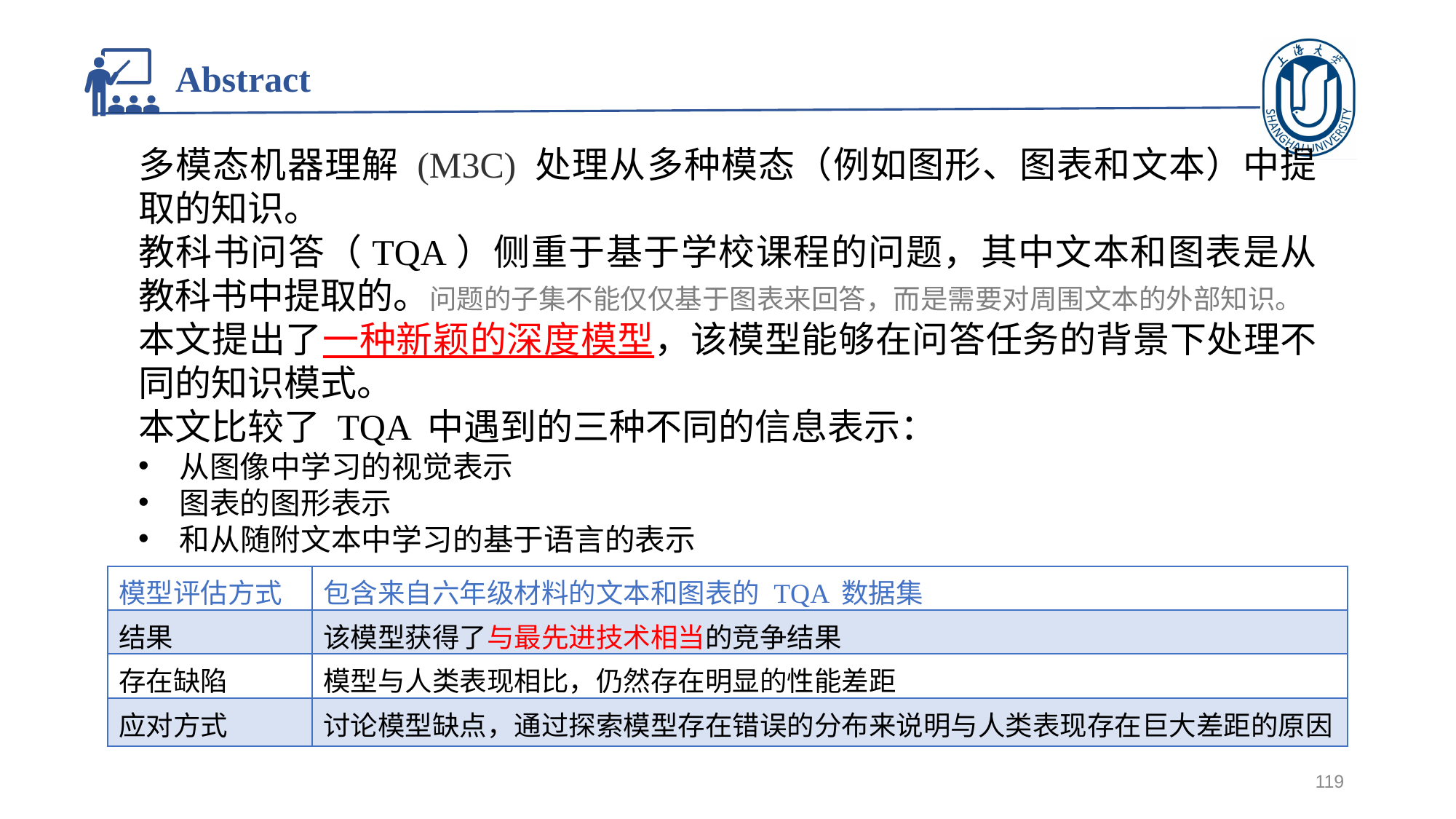

# Abstract
多模态机器理解 (M3C) 处理从多种模态（例如图形、图表和文本）中提取的知识。
教科书问答（TQA）侧重于基于学校课程的问题，其中文本和图表是从教科书中提取的。问题的子集不能仅仅基于图表来回答，而是需要对周围文本的外部知识。
本文提出了一种新颖的深度模型，该模型能够在问答任务的背景下处理不同的知识模式。
本文比较了 TQA 中遇到的三种不同的信息表示：
从图像中学习的视觉表示
图表的图形表示
和从随附文本中学习的基于语言的表示
| 模型评估方式 | 包含来自六年级材料的文本和图表的 TQA 数据集 |
| --- | --- |
| 结果 | 该模型获得了与最先进技术相当的竞争结果 |
| 存在缺陷 | 模型与人类表现相比，仍然存在明显的性能差距 |
| 应对方式 | 讨论模型缺点，通过探索模型存在错误的分布来说明与人类表现存在巨大差距的原因 |
119